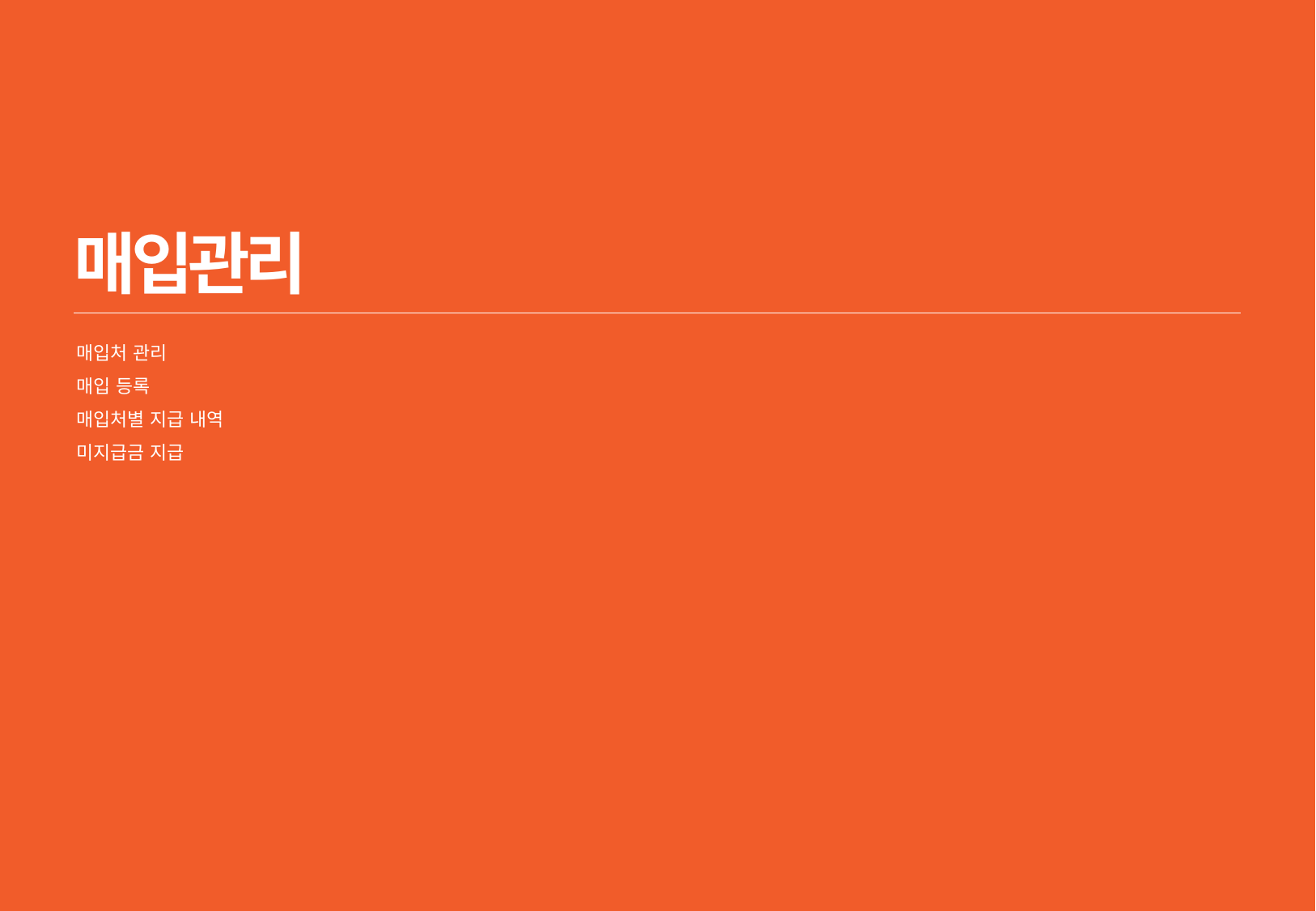

5/5
# 매입관리
매입처 관리
매입 등록
매입처별 지급 내역
미지급금 지급